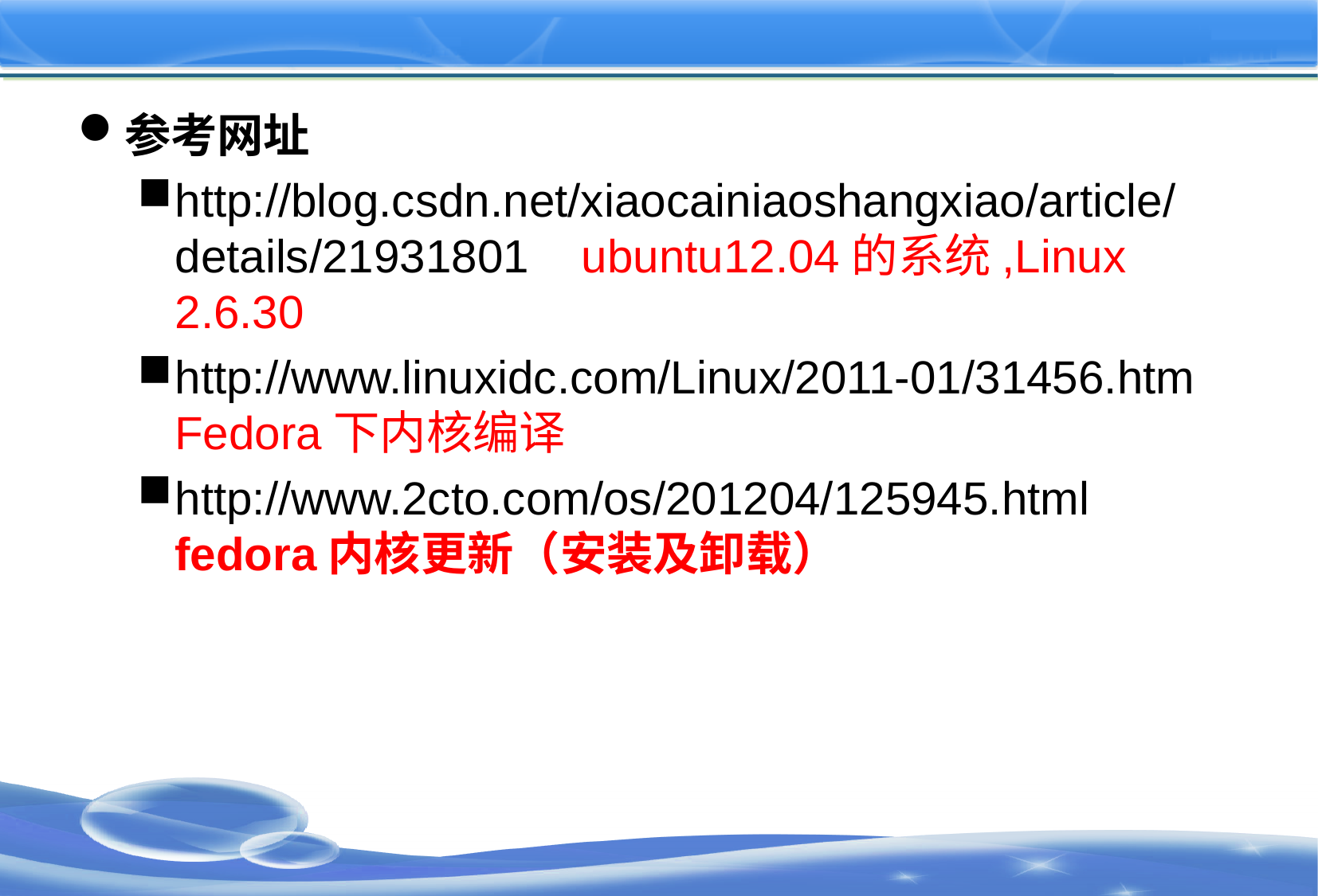

#
参考网址
http://blog.csdn.net/xiaocainiaoshangxiao/article/details/21931801    ubuntu12.04的系统,Linux 2.6.30
http://www.linuxidc.com/Linux/2011-01/31456.htm Fedora下内核编译
http://www.2cto.com/os/201204/125945.html  fedora内核更新（安装及卸载）